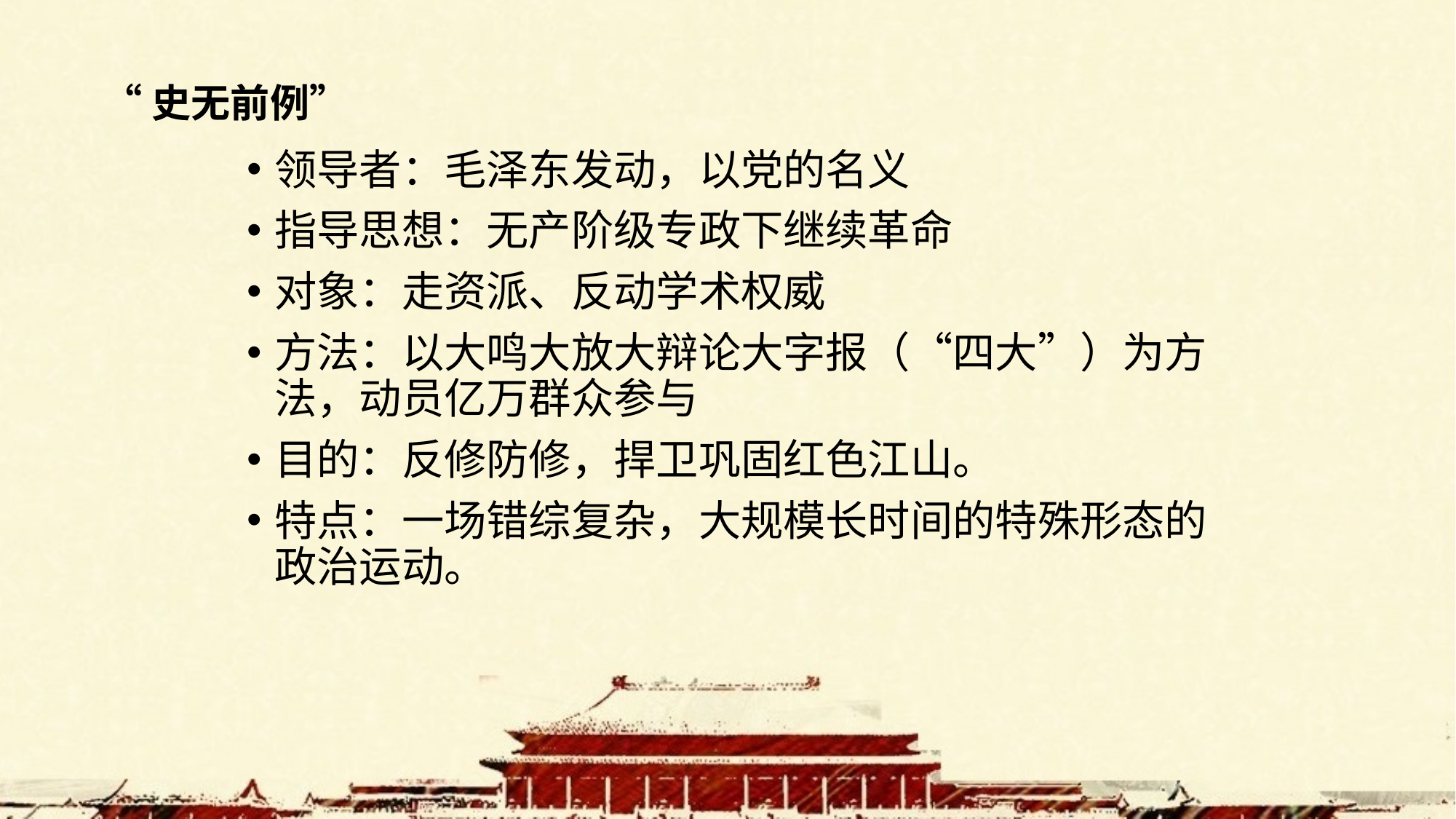

# “史无前例”
领导者：毛泽东发动，以党的名义
指导思想：无产阶级专政下继续革命
对象：走资派、反动学术权威
方法：以大鸣大放大辩论大字报（“四大”）为方法，动员亿万群众参与
目的：反修防修，捍卫巩固红色江山。
特点：一场错综复杂，大规模长时间的特殊形态的政治运动。